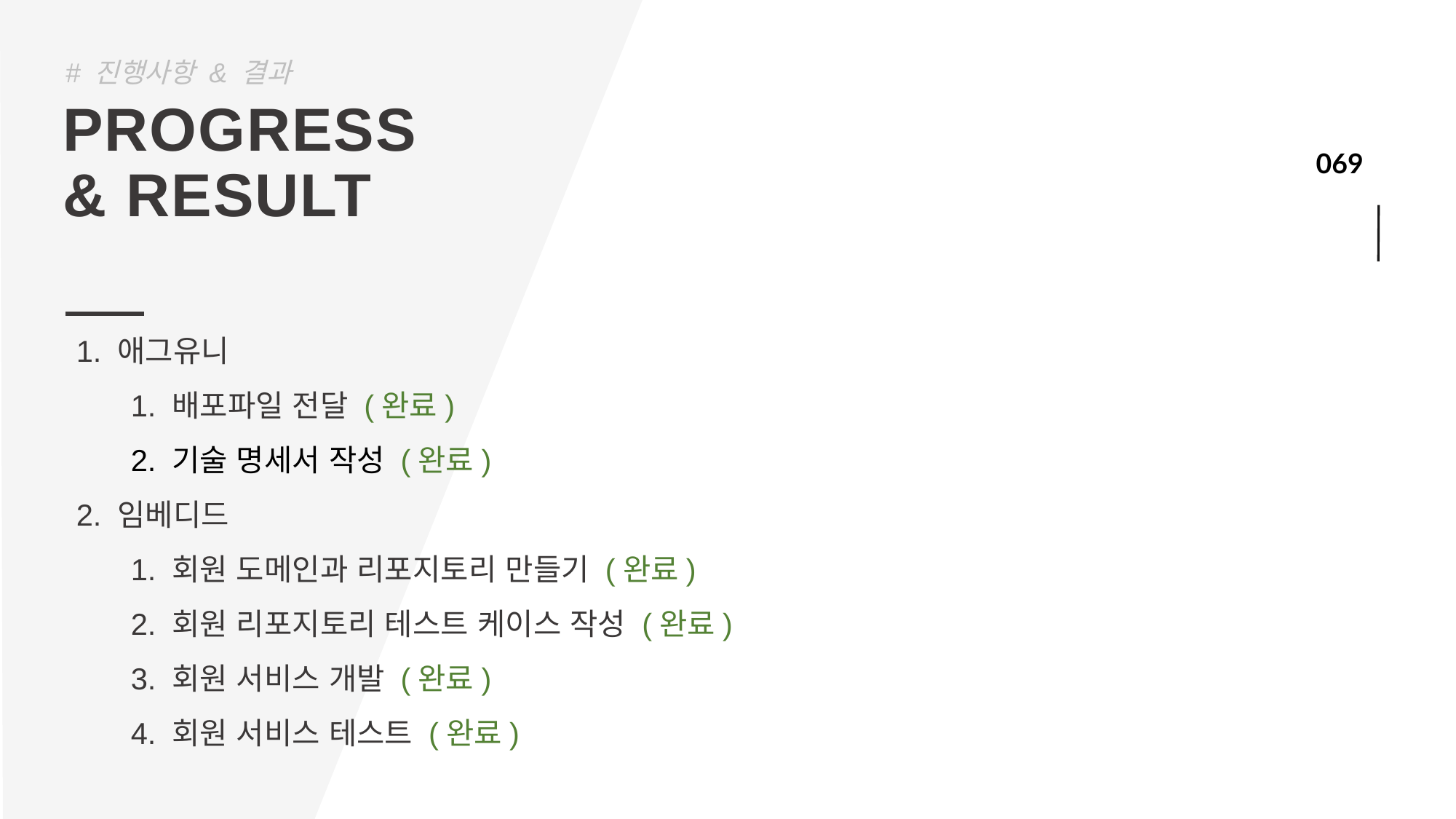

# 진행사항 & 결과
PROGRESS
& RESULT
애그유니
배포파일 전달 (완료)
기술 명세서 작성 (완료)
임베디드
회원 도메인과 리포지토리 만들기 (완료)
회원 리포지토리 테스트 케이스 작성 (완료)
회원 서비스 개발 (완료)
회원 서비스 테스트 (완료)